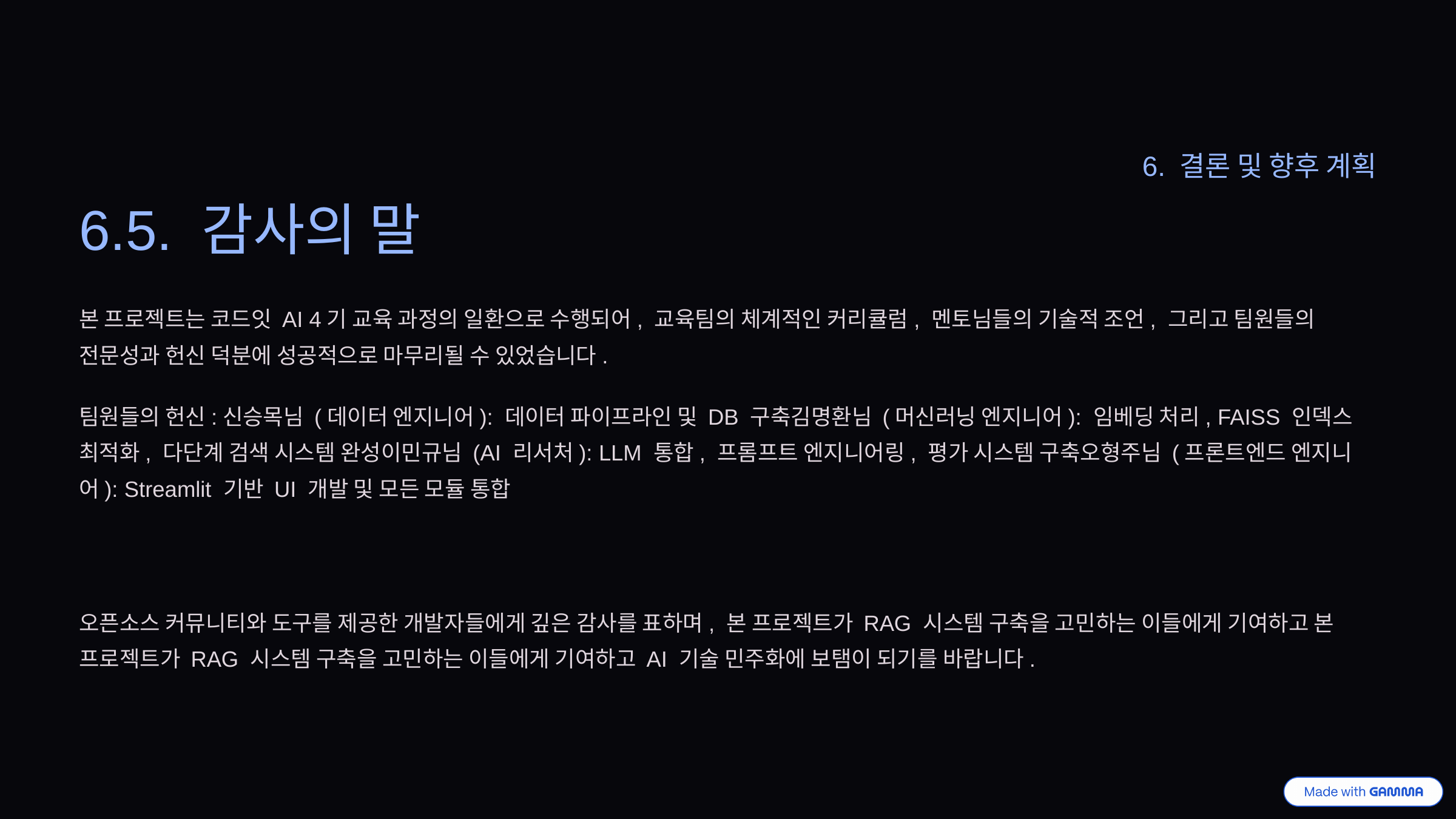

6. 결론 및 향후 계획
6.5. 감사의 말
본 프로젝트는 코드잇 AI 4기 교육 과정의 일환으로 수행되어, 교육팀의 체계적인 커리큘럼, 멘토님들의 기술적 조언, 그리고 팀원들의 전문성과 헌신 덕분에 성공적으로 마무리될 수 있었습니다.
팀원들의 헌신:신승목님 (데이터 엔지니어): 데이터 파이프라인 및 DB 구축김명환님 (머신러닝 엔지니어): 임베딩 처리, FAISS 인덱스 최적화, 다단계 검색 시스템 완성이민규님 (AI 리서처): LLM 통합, 프롬프트 엔지니어링, 평가 시스템 구축오형주님 (프론트엔드 엔지니어): Streamlit 기반 UI 개발 및 모든 모듈 통합
오픈소스 커뮤니티와 도구를 제공한 개발자들에게 깊은 감사를 표하며, 본 프로젝트가 RAG 시스템 구축을 고민하는 이들에게 기여하고 본 프로젝트가 RAG 시스템 구축을 고민하는 이들에게 기여하고 AI 기술 민주화에 보탬이 되기를 바랍니다.